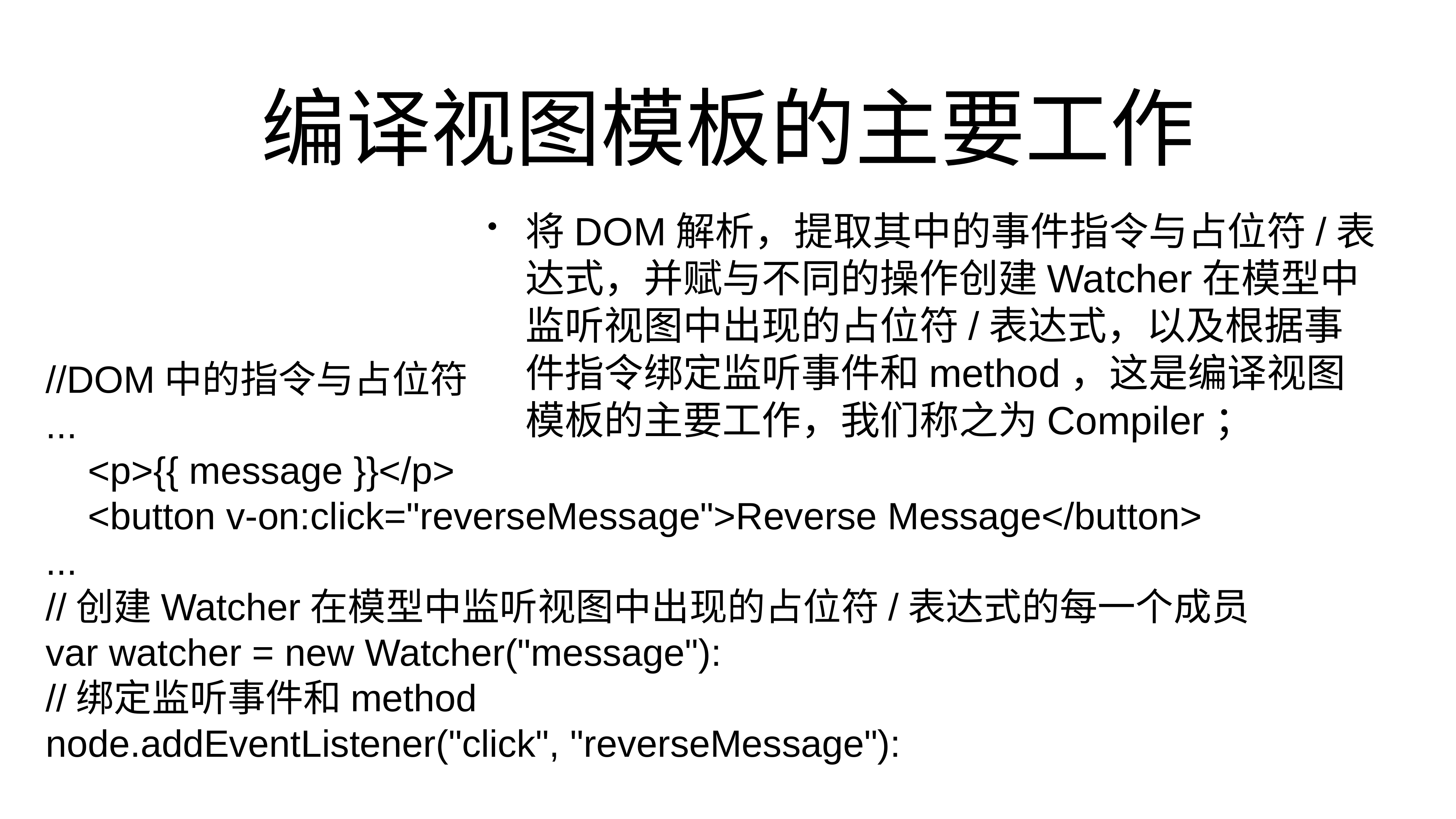

将DOM解析，提取其中的事件指令与占位符/表达式，并赋与不同的操作创建Watcher在模型中监听视图中出现的占位符/表达式，以及根据事件指令绑定监听事件和method，这是编译视图模板的主要工作，我们称之为Compiler；
# 编译视图模板的主要工作
//DOM中的指令与占位符
...
    <p>{{ message }}</p>
    <button v-on:click="reverseMessage">Reverse Message</button>
...
//创建Watcher在模型中监听视图中出现的占位符/表达式的每一个成员
var watcher = new Watcher("message"):
//绑定监听事件和method
node.addEventListener("click", "reverseMessage"):